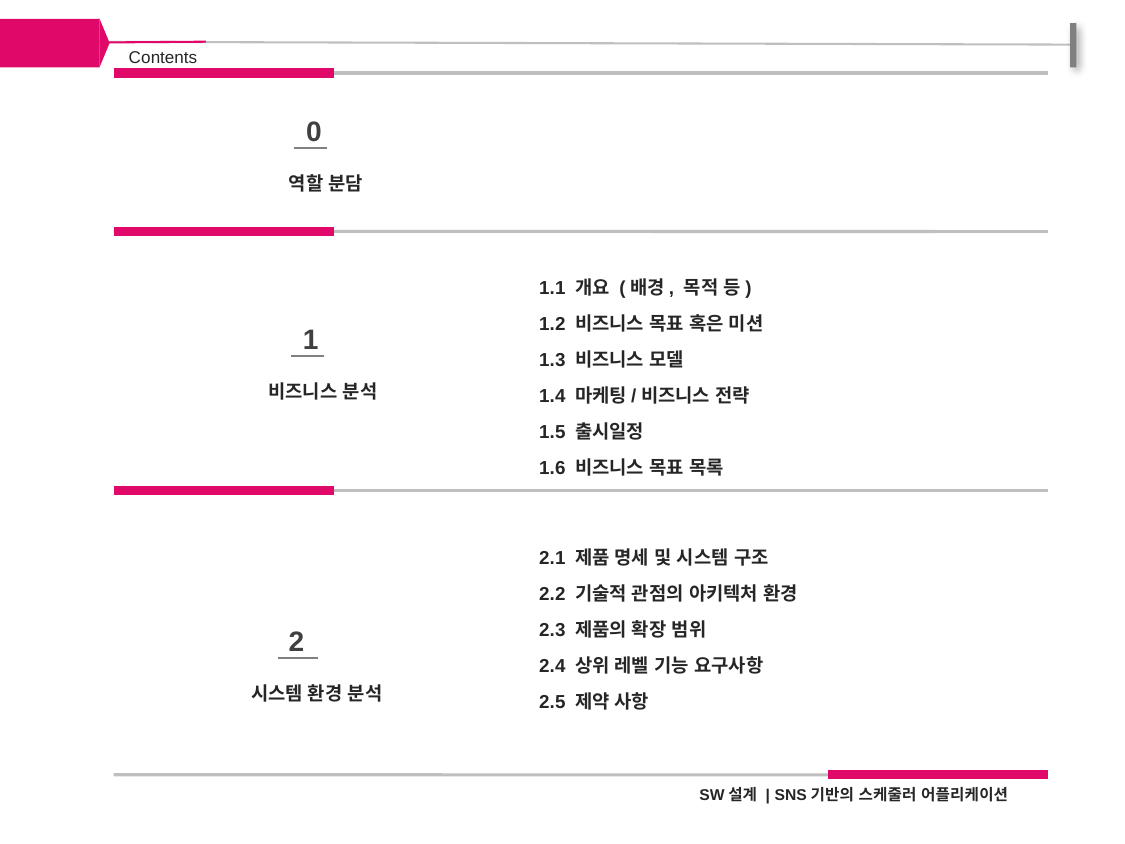

Contents
 0
역할 분담

1.1 개요 (배경, 목적 등)
1.2 비즈니스 목표 혹은 미션
1.3 비즈니스 모델
1.4 마케팅/비즈니스 전략
1.5 출시일정
1.6 비즈니스 목표 목록
 1
비즈니스 분석

2.1 제품 명세 및 시스템 구조
2.2 기술적 관점의 아키텍처 환경
2.3 제품의 확장 범위
2.4 상위 레벨 기능 요구사항
2.5 제약 사항
 2
시스템 환경 분석
SW설계 | SNS기반의 스케줄러 어플리케이션